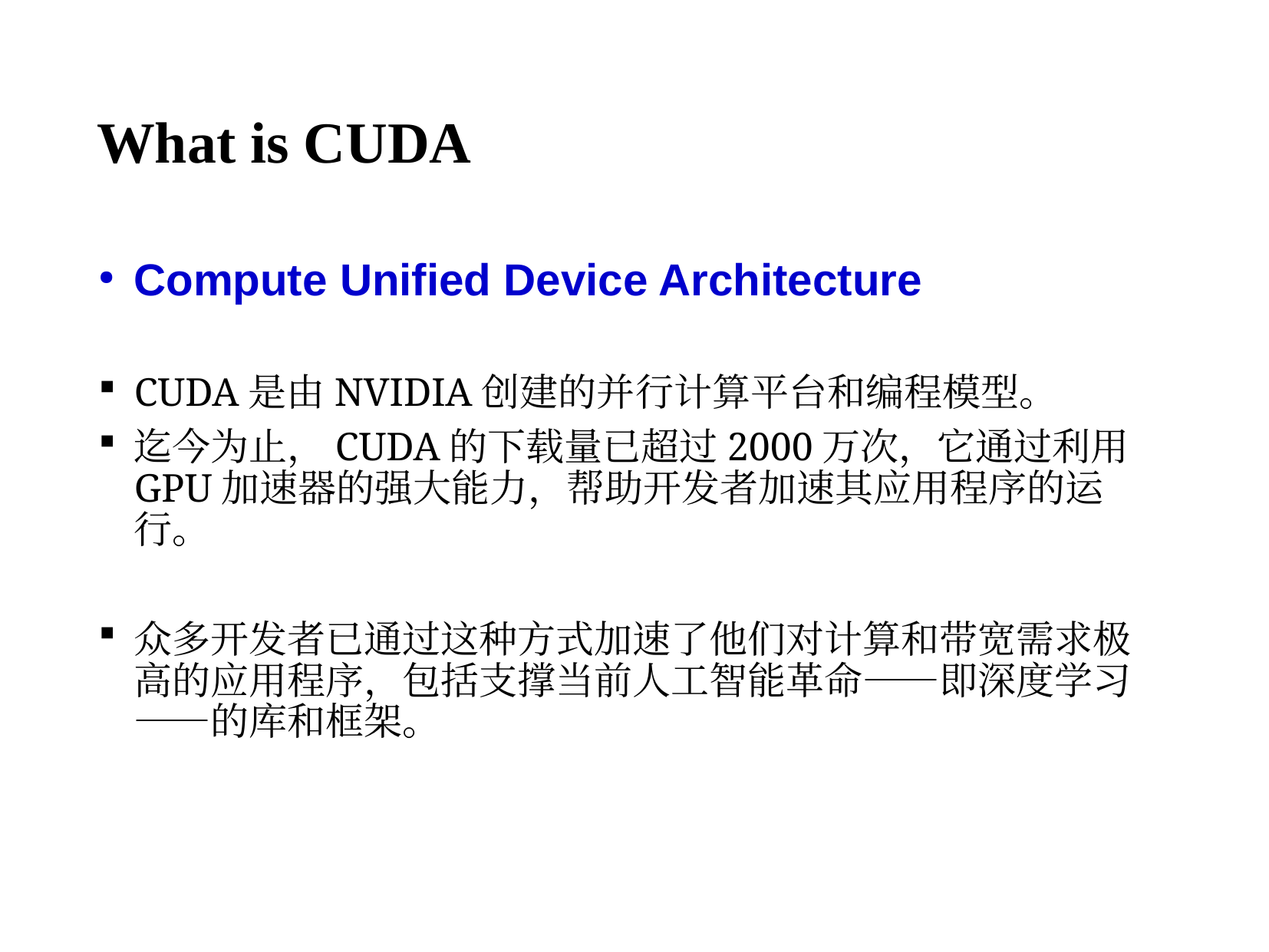

# What is CUDA
Compute Unified Device Architecture

CUDA是由NVIDIA创建的并行计算平台和编程模型。
迄今为止，CUDA的下载量已超过2000万次，它通过利用GPU加速器的强大能力，帮助开发者加速其应用程序的运行。

众多开发者已通过这种方式加速了他们对计算和带宽需求极高的应用程序，包括支撑当前人工智能革命——即深度学习——的库和框架。